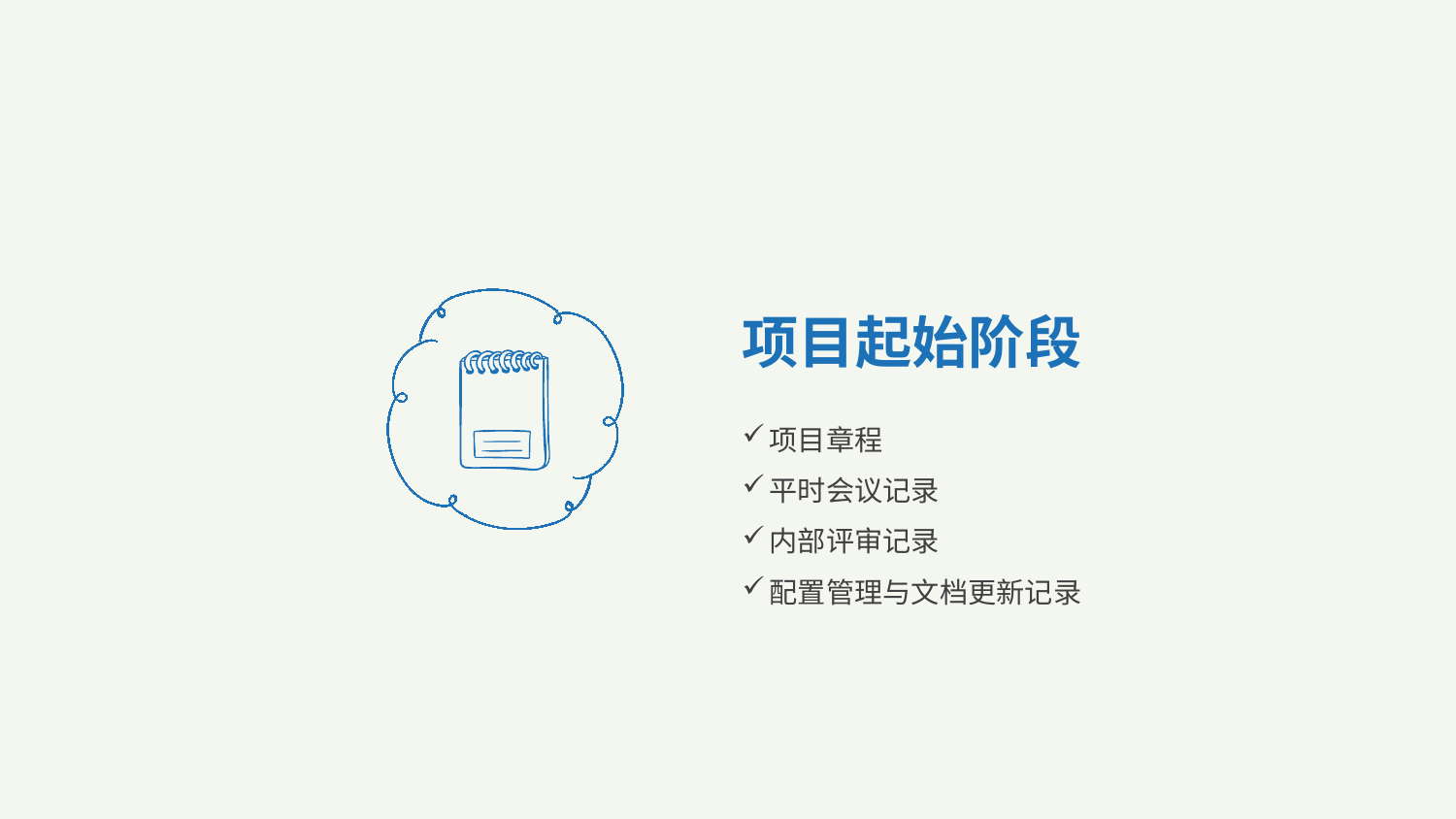

项目起始阶段

项目章程
平时会议记录
内部评审记录
配置管理与文档更新记录